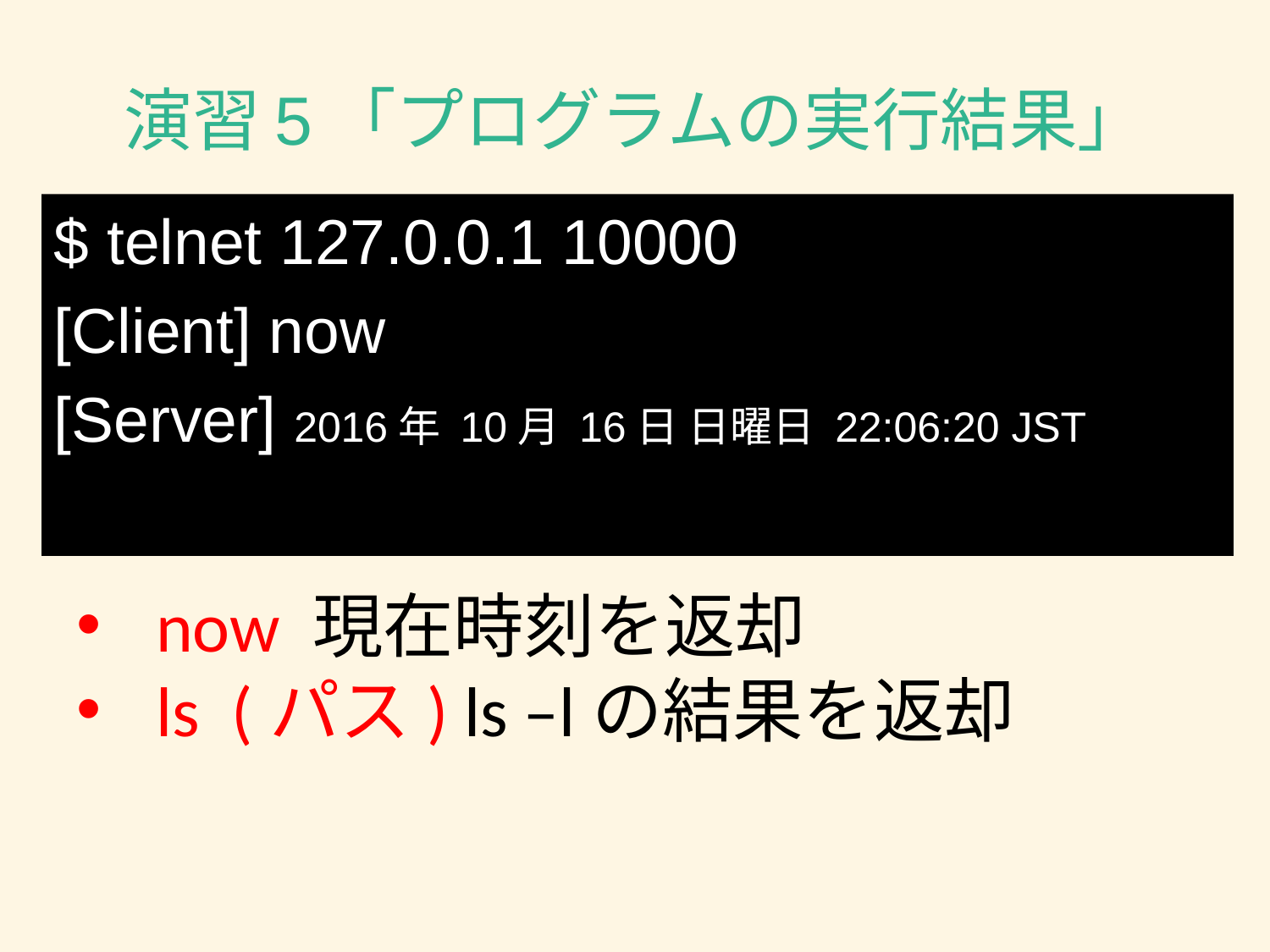

# 演習5「プログラムの実行結果」
$ telnet 127.0.0.1 10000
[Client] now
[Server] 2016年 10月 16日 日曜日 22:06:20 JST

now 現在時刻を返却
ls  (パス) ls –lの結果を返却